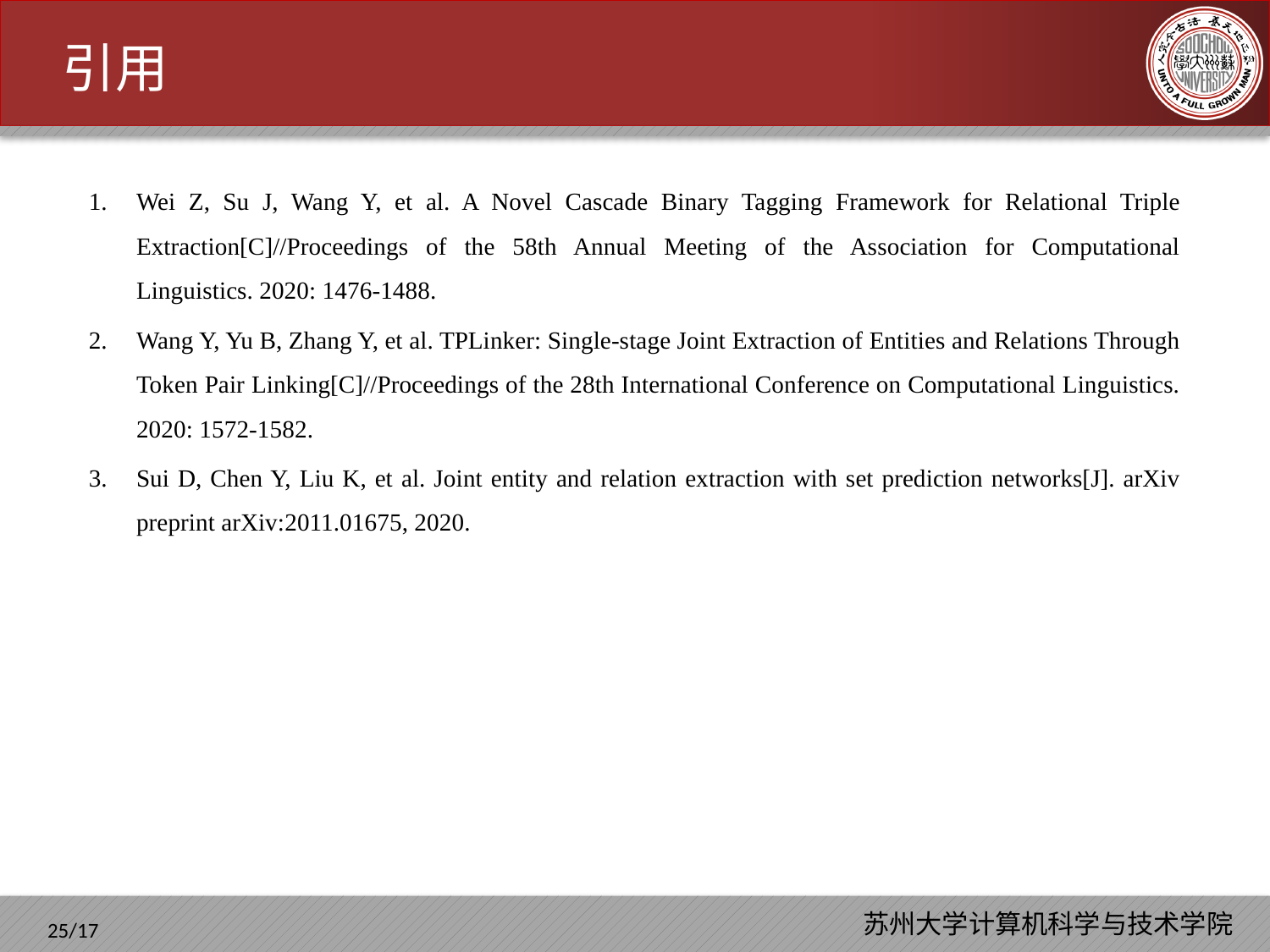

引用
Wei Z, Su J, Wang Y, et al. A Novel Cascade Binary Tagging Framework for Relational Triple Extraction[C]//Proceedings of the 58th Annual Meeting of the Association for Computational Linguistics. 2020: 1476-1488.
Wang Y, Yu B, Zhang Y, et al. TPLinker: Single-stage Joint Extraction of Entities and Relations Through Token Pair Linking[C]//Proceedings of the 28th International Conference on Computational Linguistics. 2020: 1572-1582.
Sui D, Chen Y, Liu K, et al. Joint entity and relation extraction with set prediction networks[J]. arXiv preprint arXiv:2011.01675, 2020.
​​